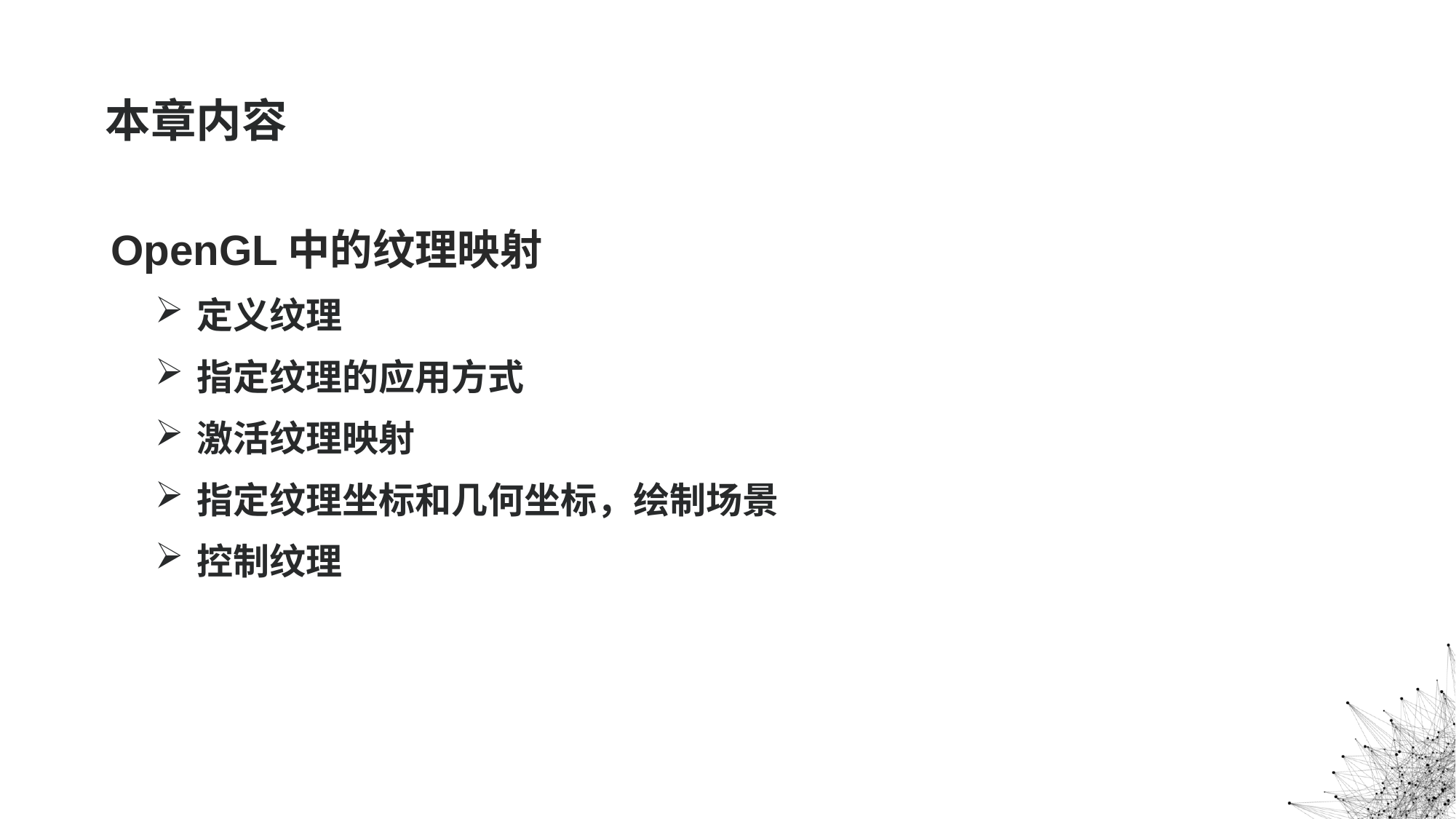

# 本章内容
OpenGL中的纹理映射
定义纹理
指定纹理的应用方式
激活纹理映射
指定纹理坐标和几何坐标，绘制场景
控制纹理